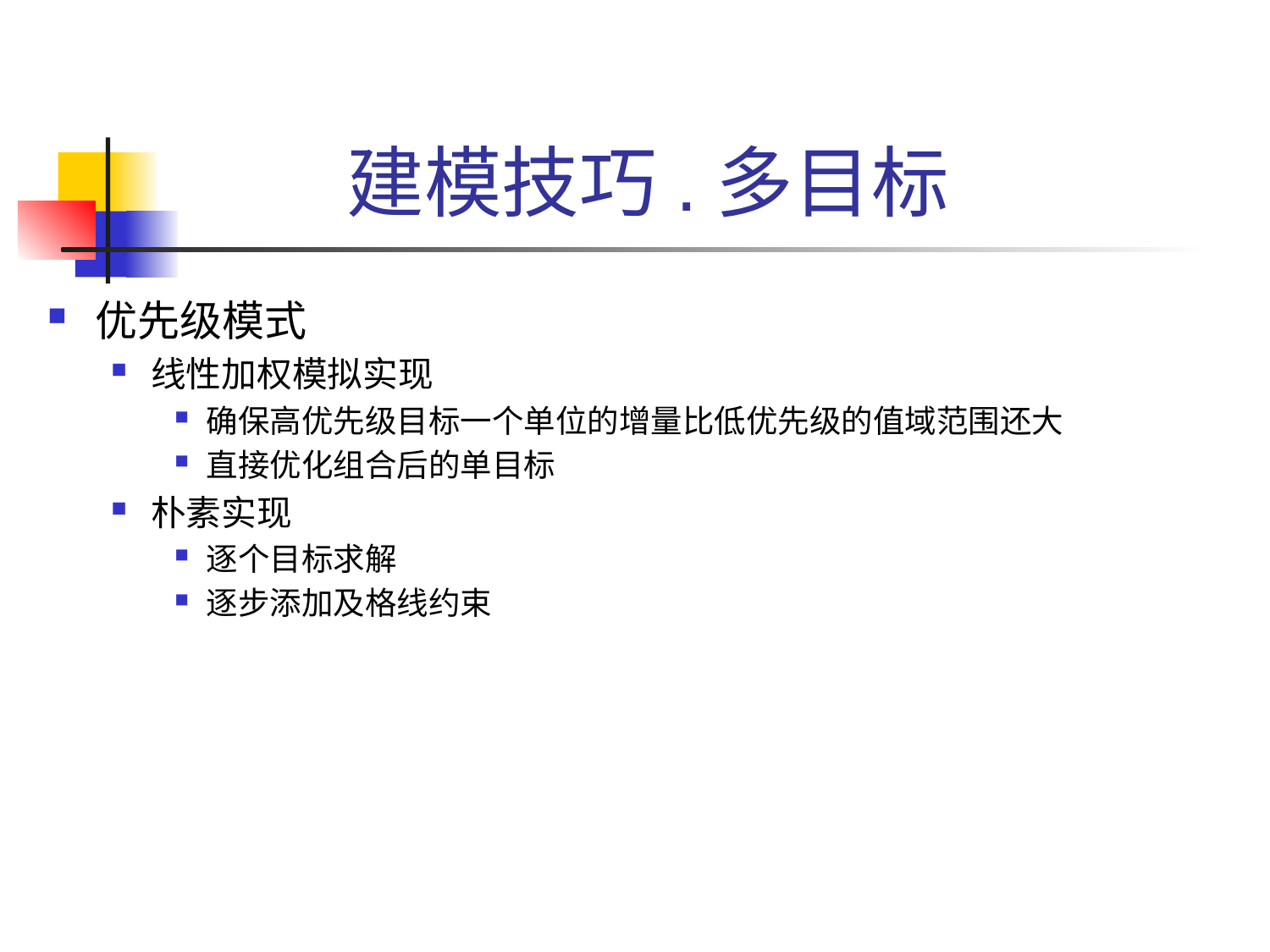

# 建模技巧.多目标
优先级模式
线性加权模拟实现
确保高优先级目标一个单位的增量比低优先级的值域范围还大
直接优化组合后的单目标
朴素实现
逐个目标求解
逐步添加及格线约束